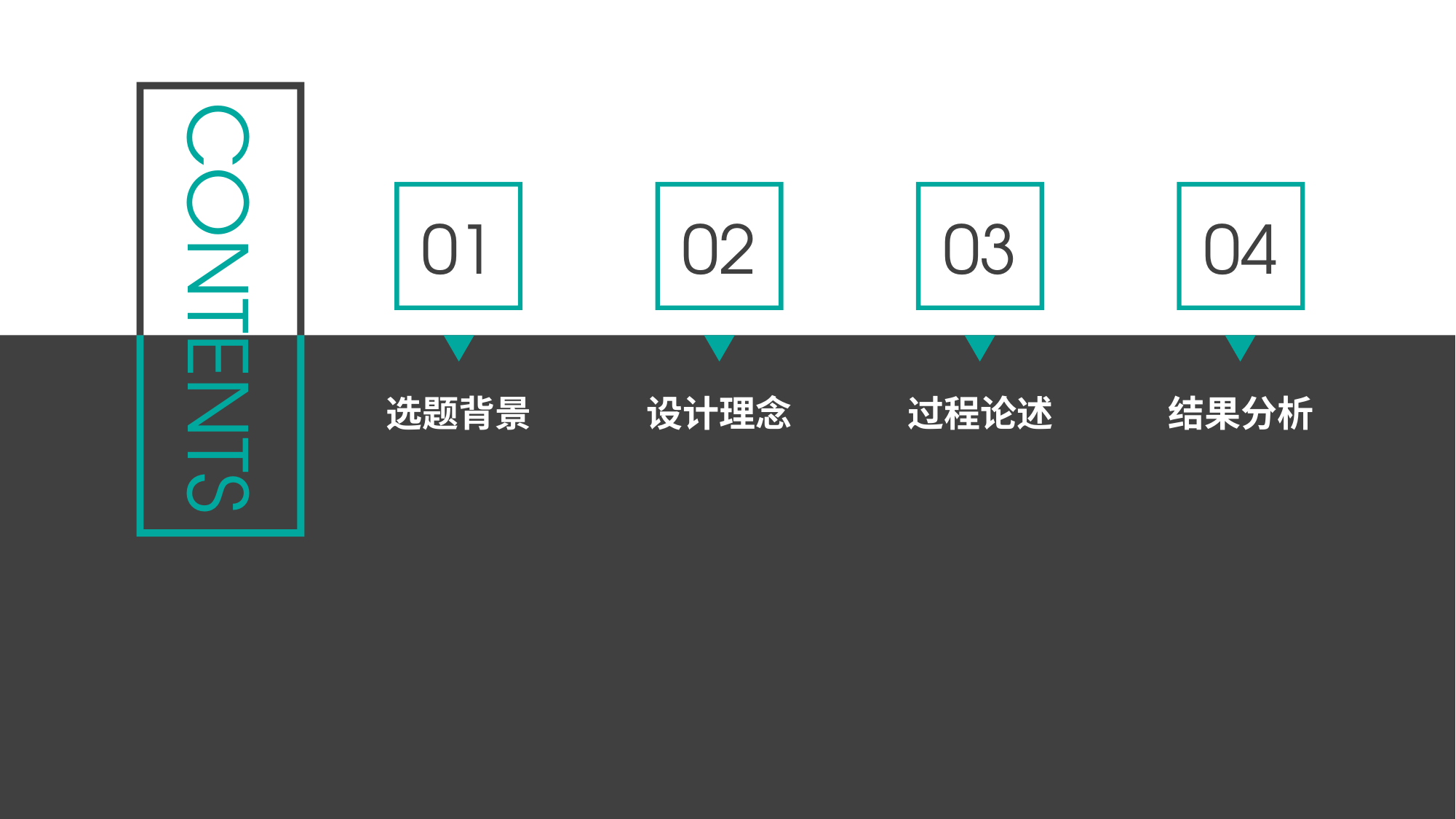

CONTENTS

01

选题背景

02

设计理念

03

过程论述

04

结果分析